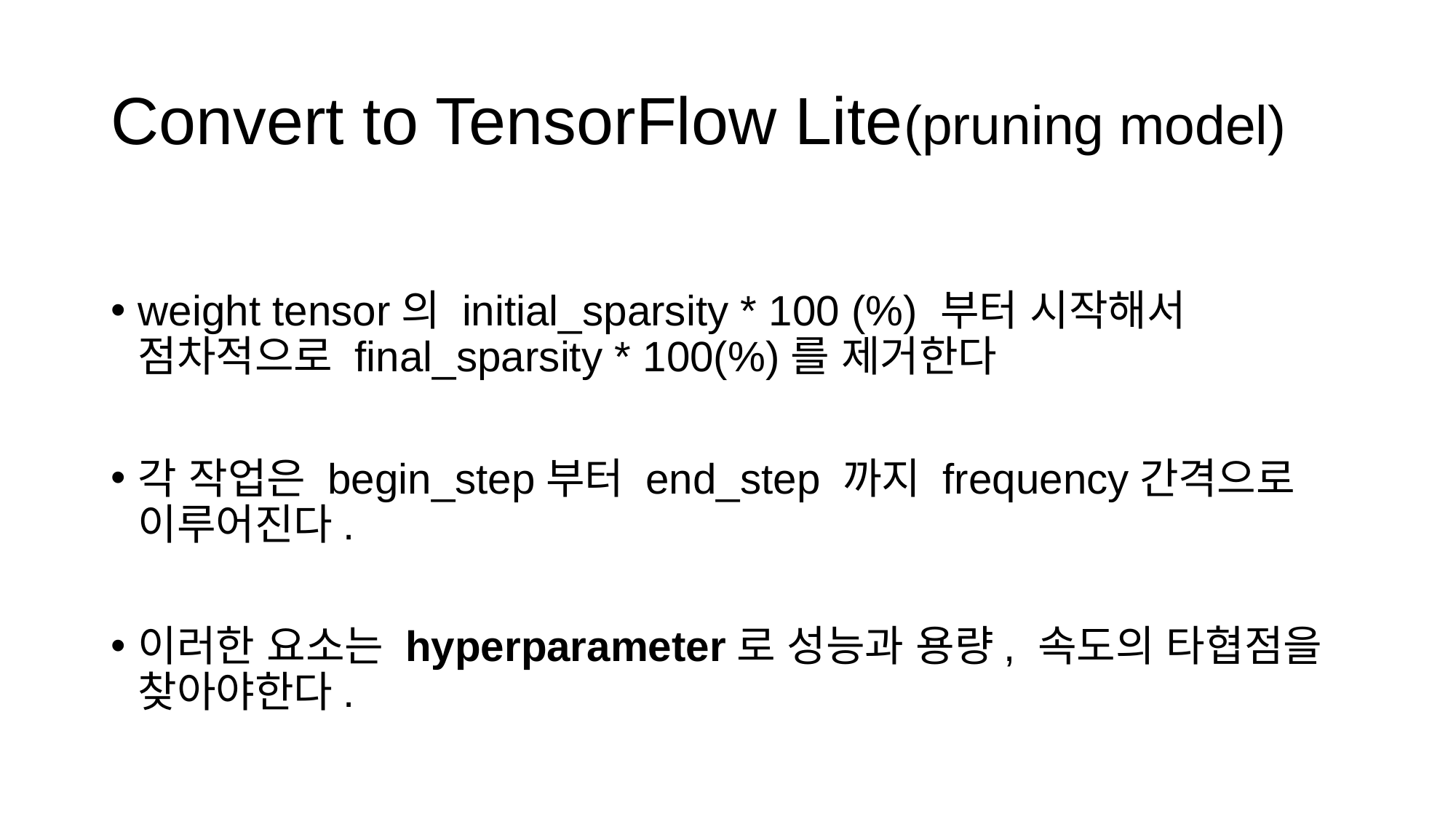

# Convert to TensorFlow Lite(pruning model)

weight tensor의 initial_sparsity * 100 (%) 부터 시작해서 점차적으로 final_sparsity * 100(%)를 제거한다

각 작업은 begin_step부터 end_step 까지 frequency간격으로 이루어진다.

이러한 요소는 hyperparameter로 성능과 용량, 속도의 타협점을 찾아야한다.